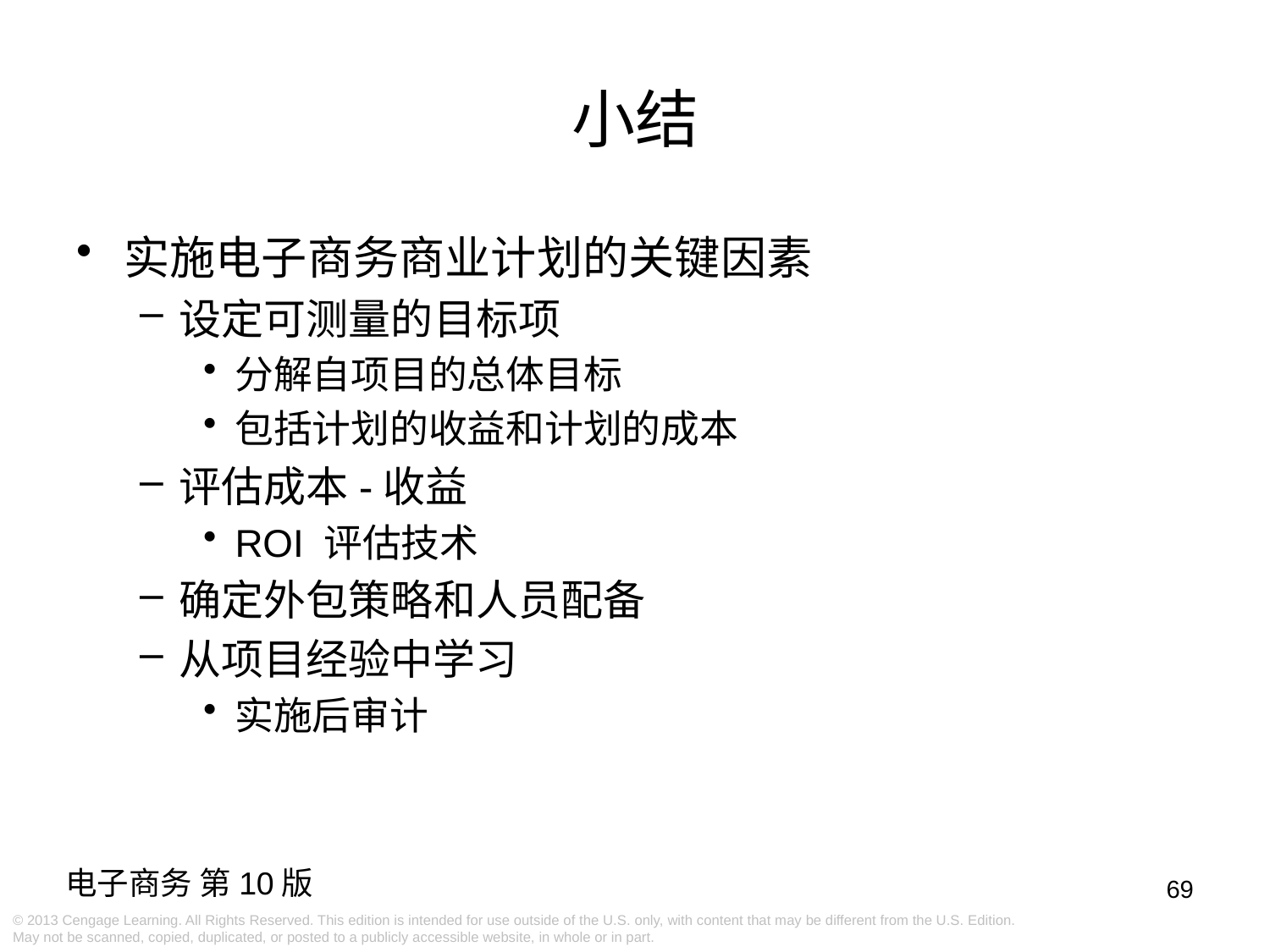

小结
实施电子商务商业计划的关键因素
设定可测量的目标项
分解自项目的总体目标
包括计划的收益和计划的成本
评估成本-收益
ROI 评估技术
确定外包策略和人员配备
从项目经验中学习
实施后审计

69